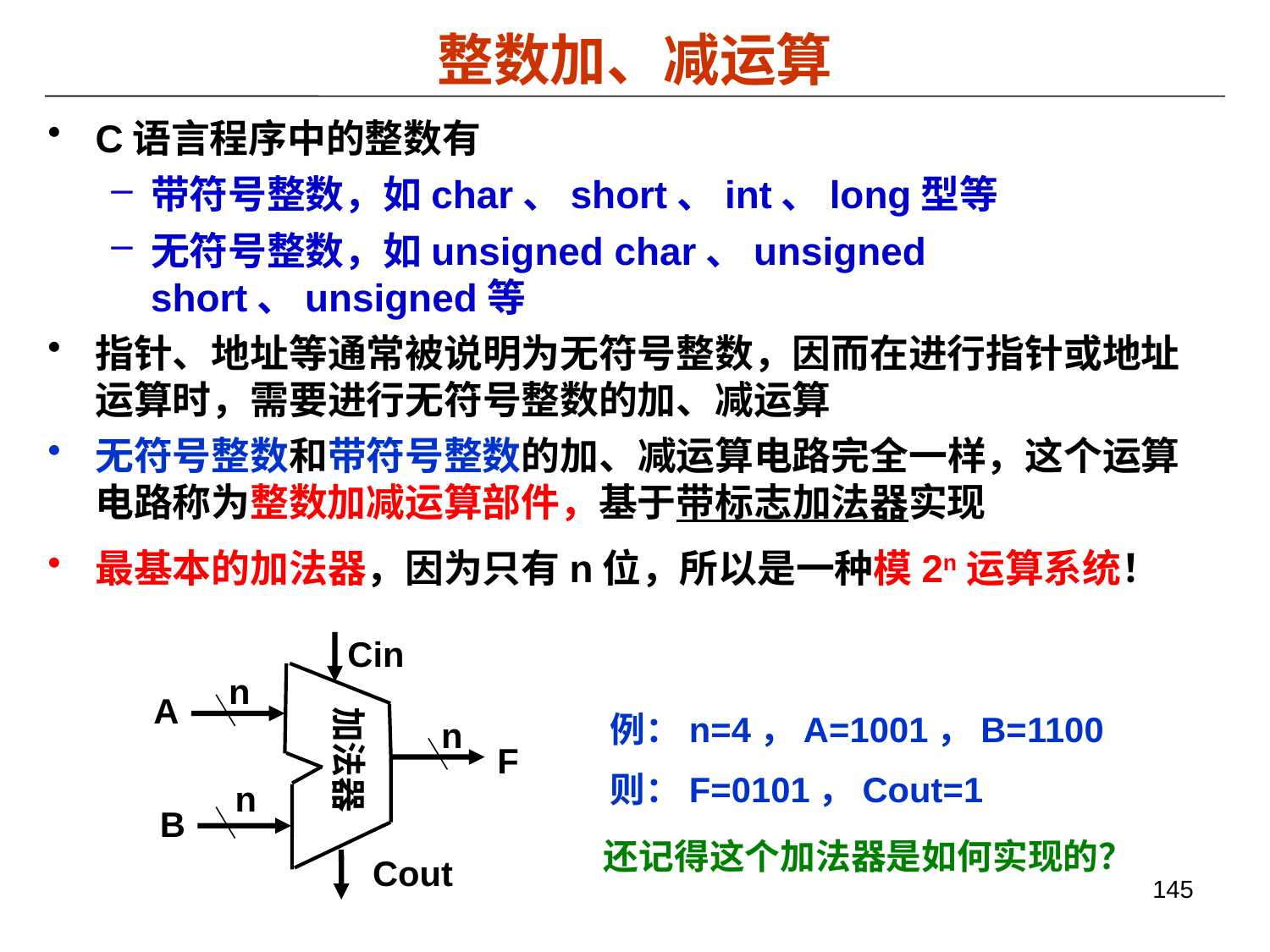

# 整数加、减运算
C语言程序中的整数有
带符号整数，如char、short、int、long型等
无符号整数，如unsigned char、unsigned short、unsigned等
指针、地址等通常被说明为无符号整数，因而在进行指针或地址运算时，需要进行无符号整数的加、减运算
无符号整数和带符号整数的加、减运算电路完全一样，这个运算电路称为整数加减运算部件，基于带标志加法器实现
最基本的加法器，因为只有n位，所以是一种模2n运算系统！
Cin

n

加法器
A

n

F

n
B

Cout

例：n=4，A=1001，B=1100
则：F=0101，Cout=1
还记得这个加法器是如何实现的？
145